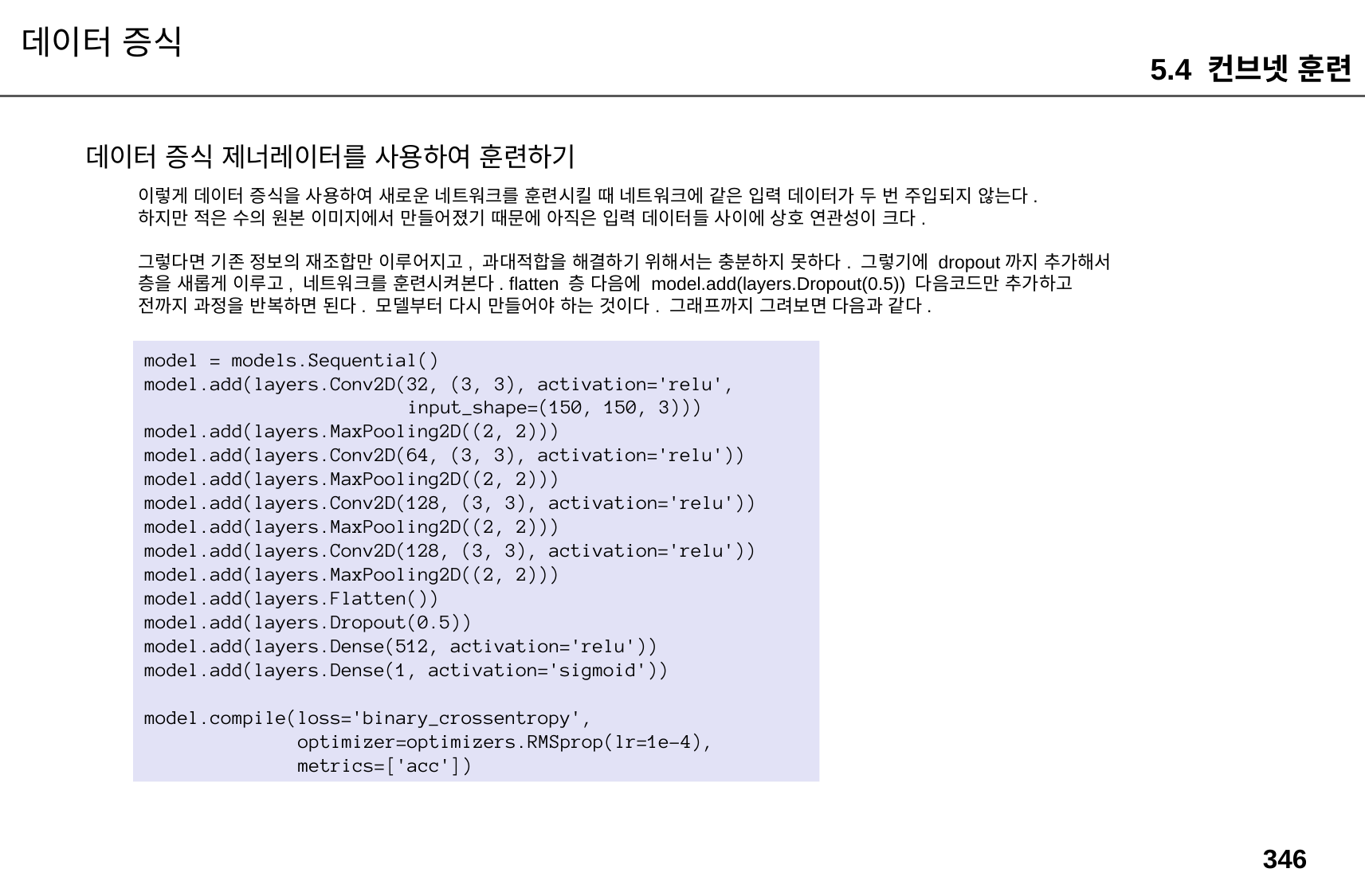

데이터 증식
5.4 컨브넷 훈련
데이터 증식 제너레이터를 사용하여 훈련하기
이렇게 데이터 증식을 사용하여 새로운 네트워크를 훈련시킬 때 네트워크에 같은 입력 데이터가 두 번 주입되지 않는다.
하지만 적은 수의 원본 이미지에서 만들어졌기 때문에 아직은 입력 데이터들 사이에 상호 연관성이 크다.

그렇다면 기존 정보의 재조합만 이루어지고, 과대적합을 해결하기 위해서는 충분하지 못하다. 그렇기에 dropout까지 추가해서 층을 새롭게 이루고, 네트워크를 훈련시켜본다. flatten 층 다음에 model.add(layers.Dropout(0.5)) 다음코드만 추가하고 전까지 과정을 반복하면 된다. 모델부터 다시 만들어야 하는 것이다. 그래프까지 그려보면 다음과 같다.
model = models.Sequential()
model.add(layers.Conv2D(32, (3, 3), activation='relu',
                        input_shape=(150, 150, 3)))
model.add(layers.MaxPooling2D((2, 2)))
model.add(layers.Conv2D(64, (3, 3), activation='relu'))
model.add(layers.MaxPooling2D((2, 2)))
model.add(layers.Conv2D(128, (3, 3), activation='relu'))
model.add(layers.MaxPooling2D((2, 2)))
model.add(layers.Conv2D(128, (3, 3), activation='relu'))
model.add(layers.MaxPooling2D((2, 2)))
model.add(layers.Flatten())
model.add(layers.Dropout(0.5))
model.add(layers.Dense(512, activation='relu'))
model.add(layers.Dense(1, activation='sigmoid'))

model.compile(loss='binary_crossentropy',
              optimizer=optimizers.RMSprop(lr=1e-4),
              metrics=['acc'])